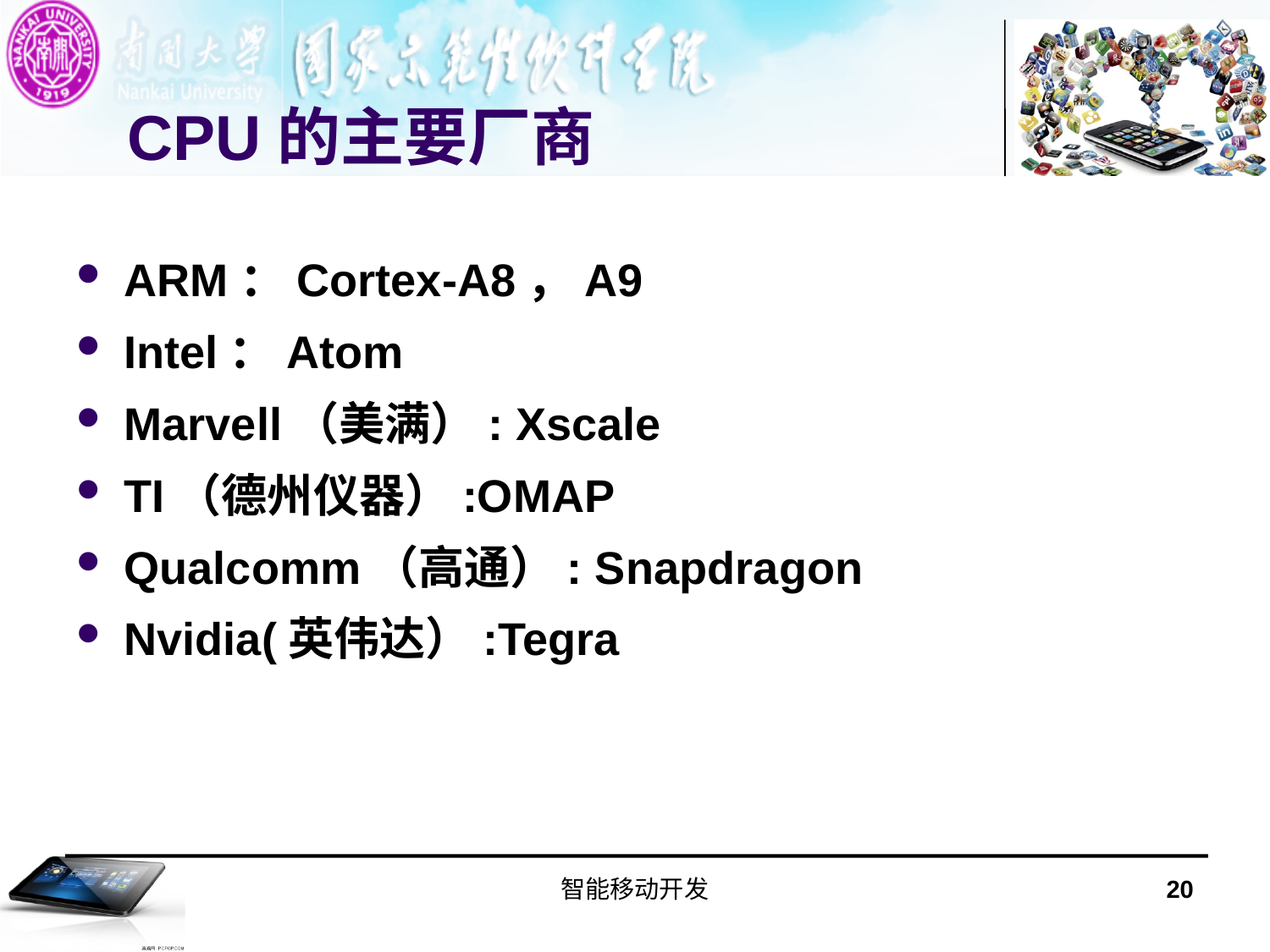

# CPU的主要厂商
ARM：Cortex-A8，A9
Intel：Atom
Marvell（美满）: Xscale
TI（德州仪器）:OMAP
Qualcomm（高通）: Snapdragon
Nvidia(英伟达）:Tegra
智能移动开发
20